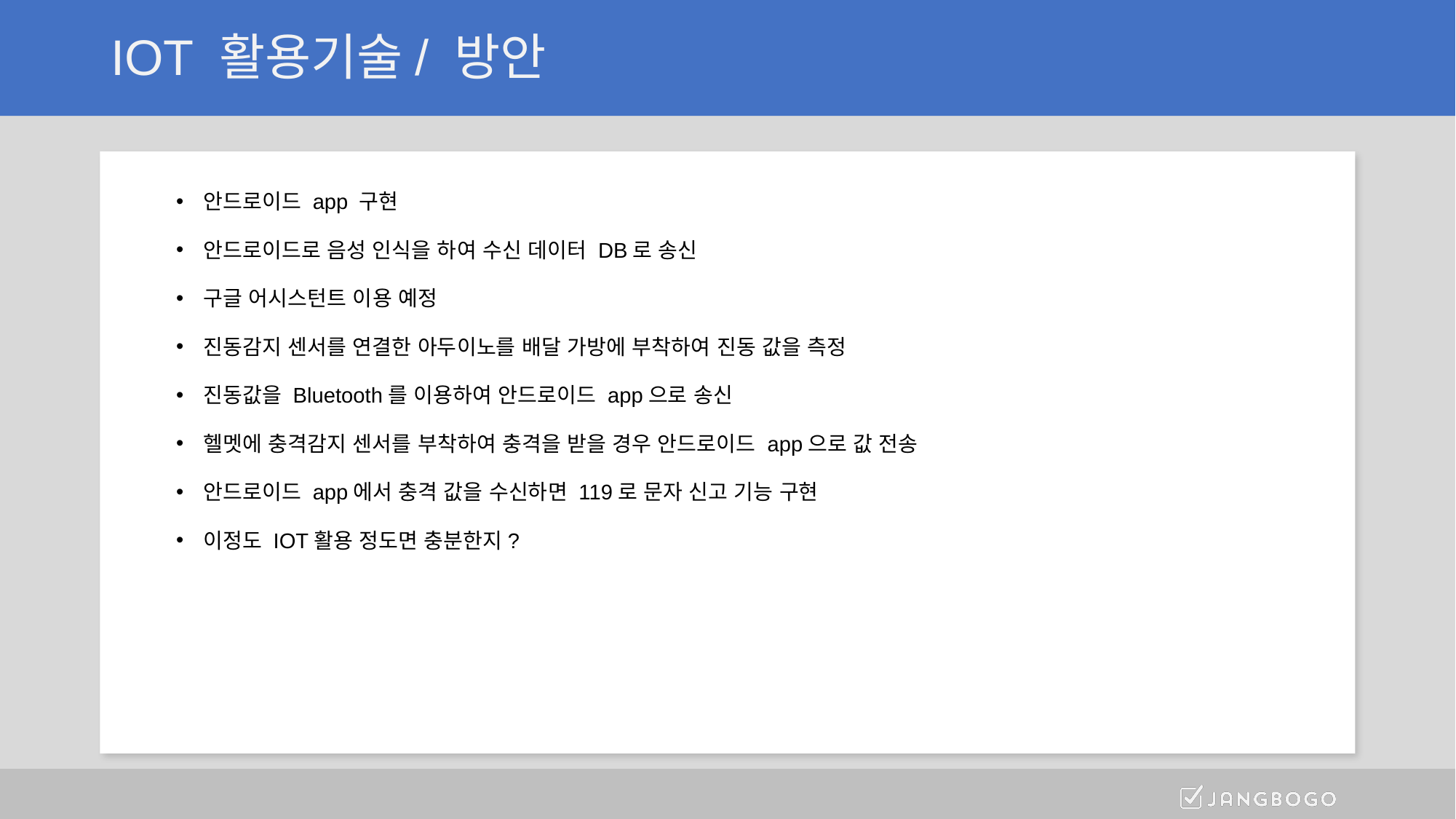

# IOT 활용기술/ 방안
안드로이드 app 구현
안드로이드로 음성 인식을 하여 수신 데이터 DB로 송신
구글 어시스턴트 이용 예정
진동감지 센서를 연결한 아두이노를 배달 가방에 부착하여 진동 값을 측정
진동값을 Bluetooth를 이용하여 안드로이드 app으로 송신
헬멧에 충격감지 센서를 부착하여 충격을 받을 경우 안드로이드 app으로 값 전송
안드로이드 app에서 충격 값을 수신하면 119로 문자 신고 기능 구현
이정도 IOT활용 정도면 충분한지?